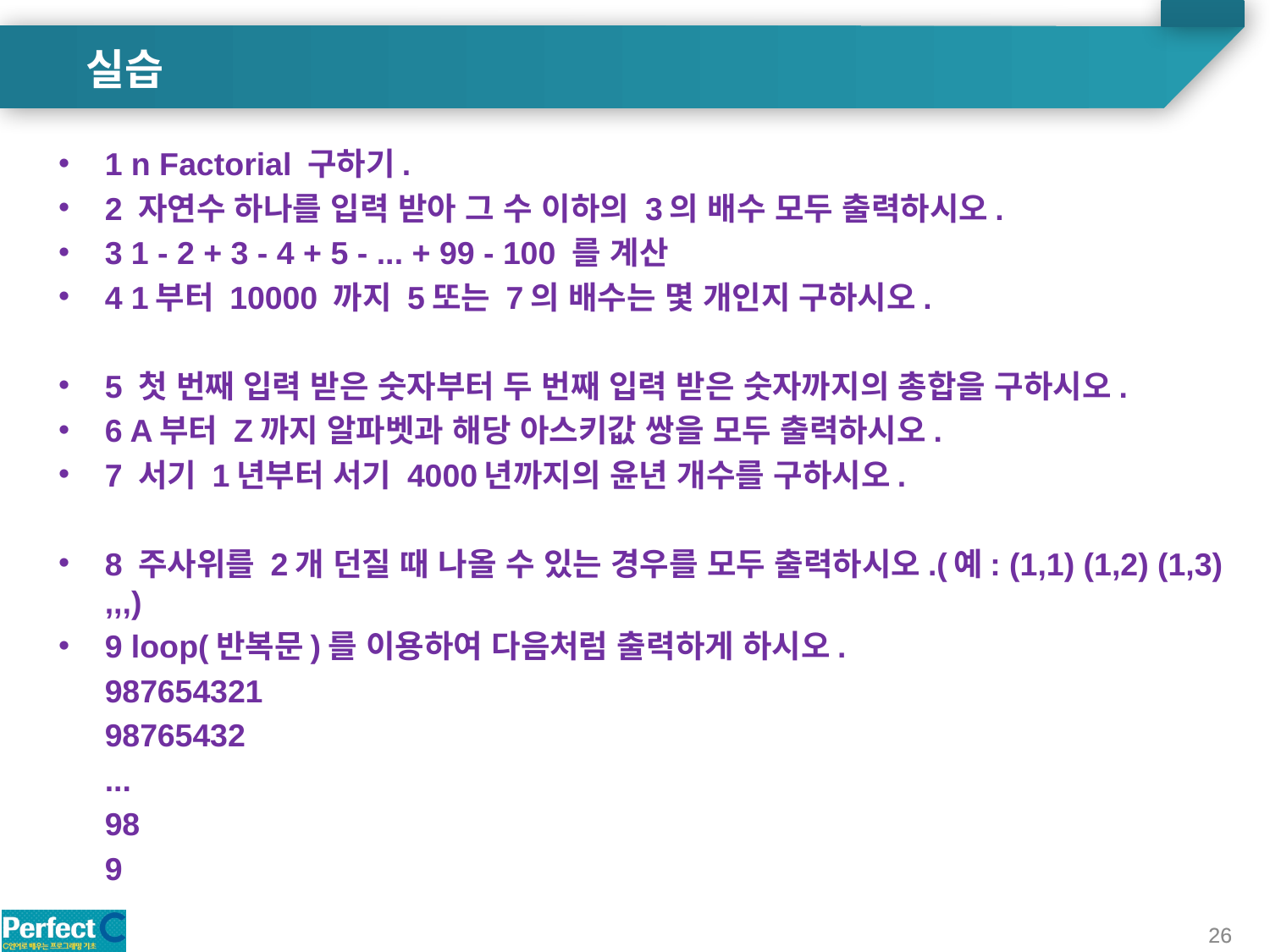

실습
1 n Factorial 구하기.
2 자연수 하나를 입력 받아 그 수 이하의 3의 배수 모두 출력하시오.
3 1 - 2 + 3 - 4 + 5 - ... + 99 - 100 를 계산
4 1부터 10000 까지 5또는 7의 배수는 몇 개인지 구하시오.

5 첫 번째 입력 받은 숫자부터 두 번째 입력 받은 숫자까지의 총합을 구하시오.
6 A부터 Z까지 알파벳과 해당 아스키값 쌍을 모두 출력하시오.
7 서기 1년부터 서기 4000년까지의 윤년 개수를 구하시오.

8 주사위를 2개 던질 때 나올 수 있는 경우를 모두 출력하시오.(예: (1,1) (1,2) (1,3) ,,,)
9 loop(반복문)를 이용하여 다음처럼 출력하게 하시오.
	987654321
	98765432
	...
	98
	9
26